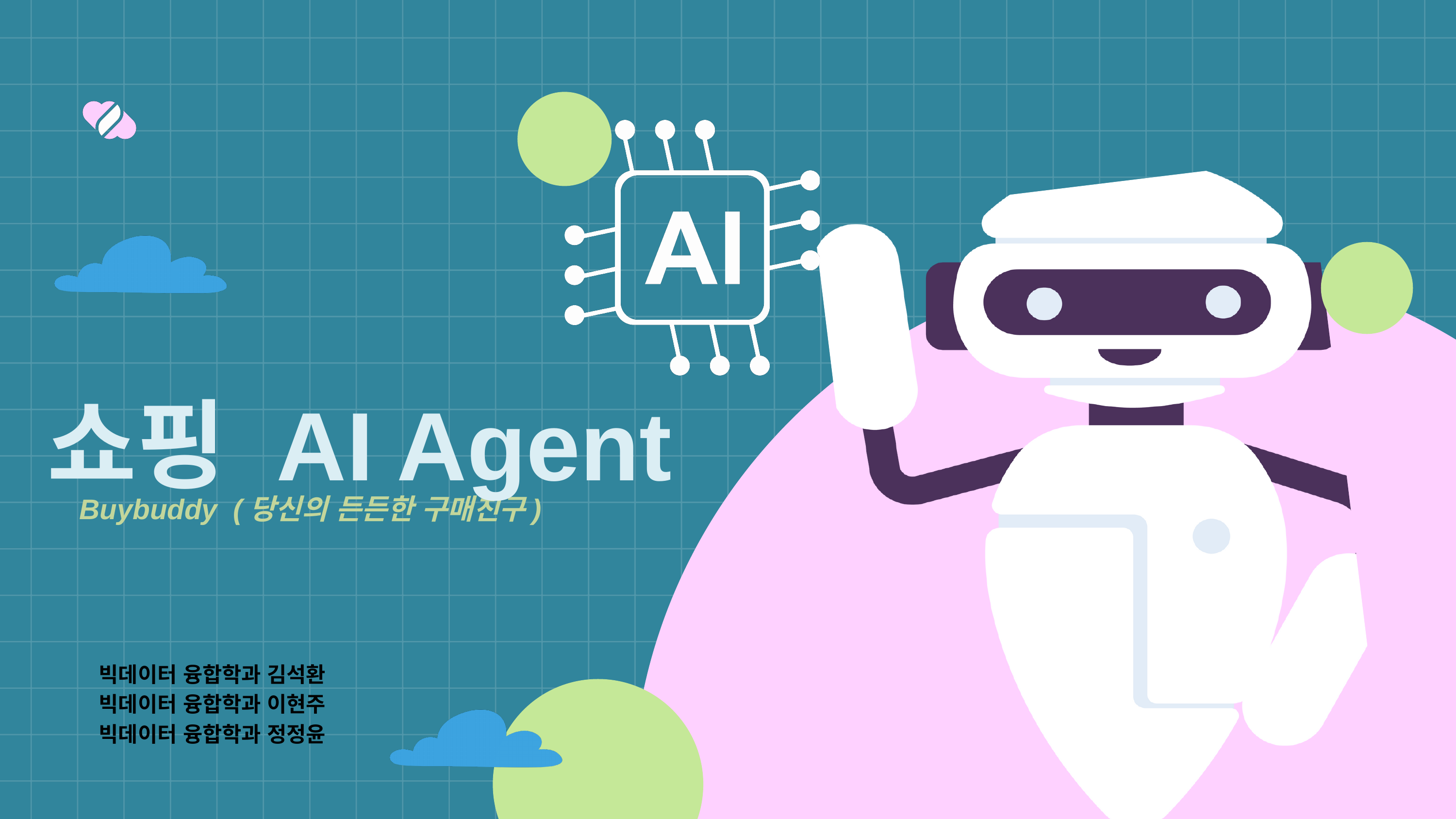

쇼핑 AI Agent
Buybuddy  (당신의 든든한 구매친구)
빅데이터 융합학과 김석환
빅데이터 융합학과 이현주
빅데이터 융합학과 정정윤